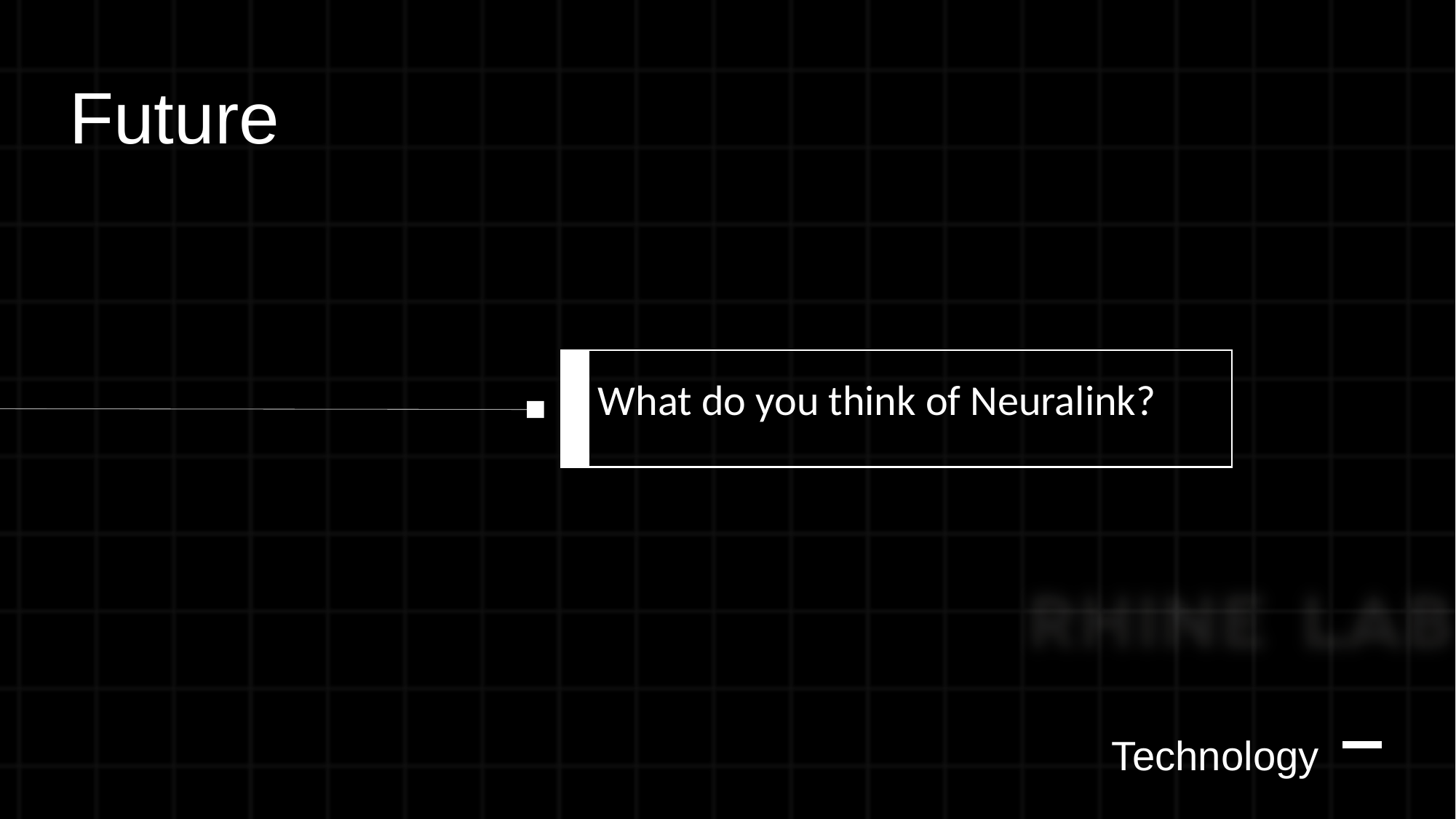

Future
rhodeskesi

可自行拓展方框数量，方向，内容等
What do you think of Neuralink?

Technology